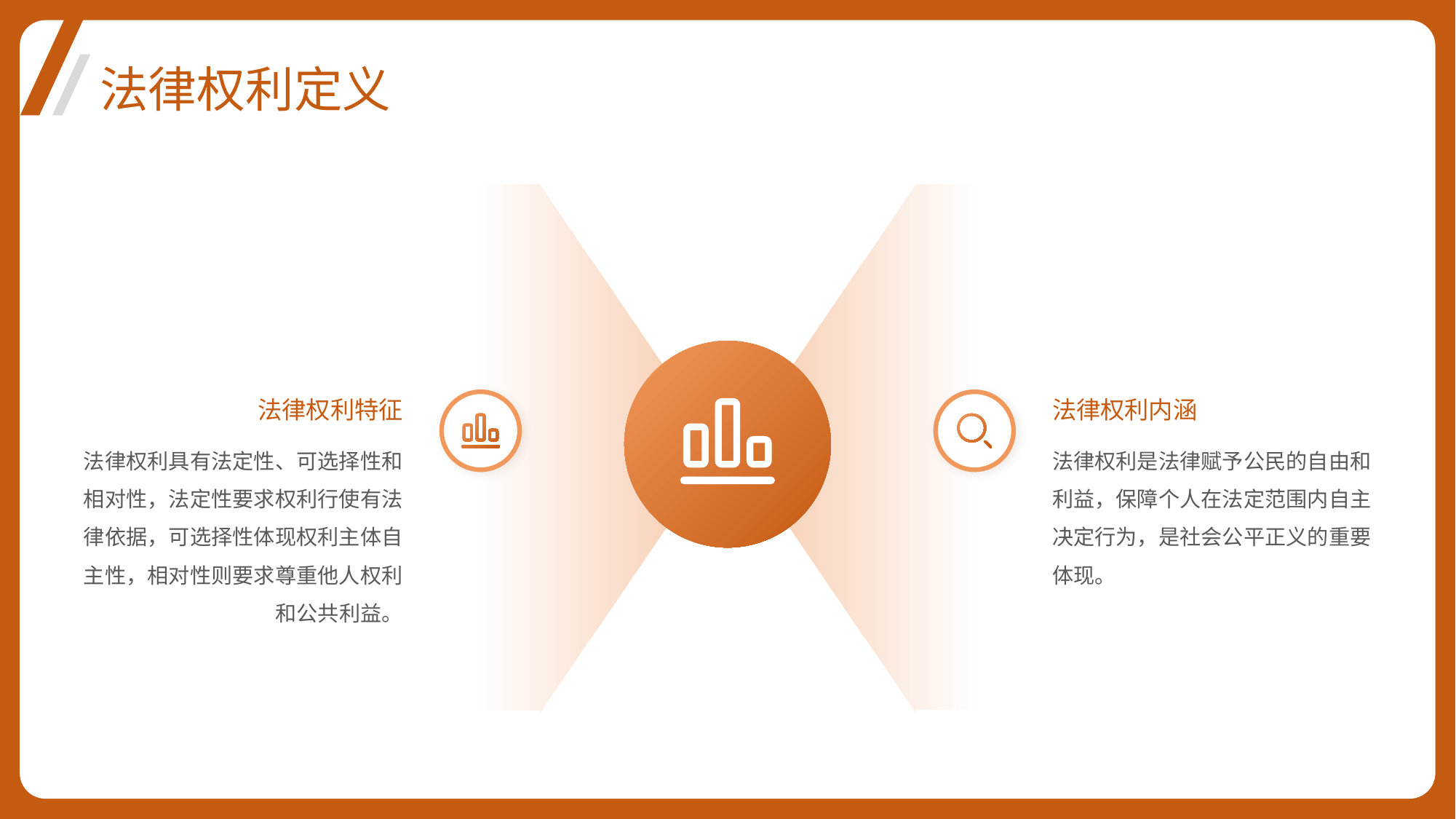

法律权利定义

法律权利特征
法律权利内涵

法律权利具有法定性、可选择性和相对性，法定性要求权利行使有法律依据，可选择性体现权利主体自主性，相对性则要求尊重他人权利和公共利益。
法律权利是法律赋予公民的自由和利益，保障个人在法定范围内自主决定行为，是社会公平正义的重要体现。